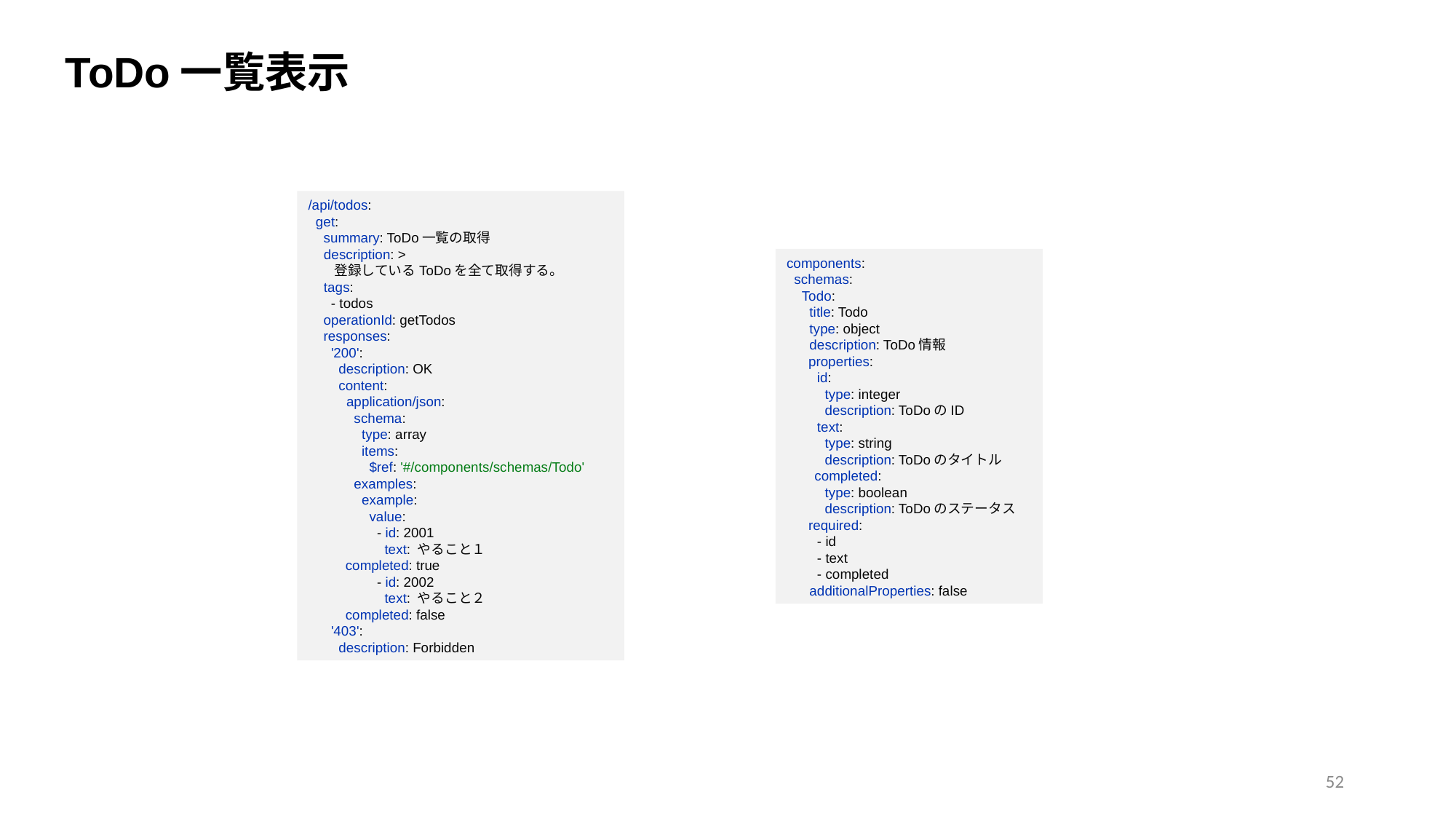

ToDo一覧表示
/api/todos:
  get:
    summary: ToDo一覧の取得
    description: >
      登録しているToDoを全て取得する。
    tags:
      - todos
    operationId: getTodos
    responses:
      '200':
        description: OK
        content:
          application/json:
            schema:
              type: array
              items:
                $ref: '#/components/schemas/Todo'
            examples:
              example:
                value:
                  - id: 2001
                    text: やること１
           completed: true
                  - id: 2002
                    text: やること２
           completed: false
      '403':
        description: Forbidden
components:
  schemas:
    Todo:
      title: Todo
      type: object
      description: ToDo情報
      properties:
        id:
          type: integer
          description: ToDoのID
        text:
          type: string
          description: ToDoのタイトル
        completed:
          type: boolean
          description: ToDoのステータス
      required:
        - id
        - text
        - completed
      additionalProperties: false
52